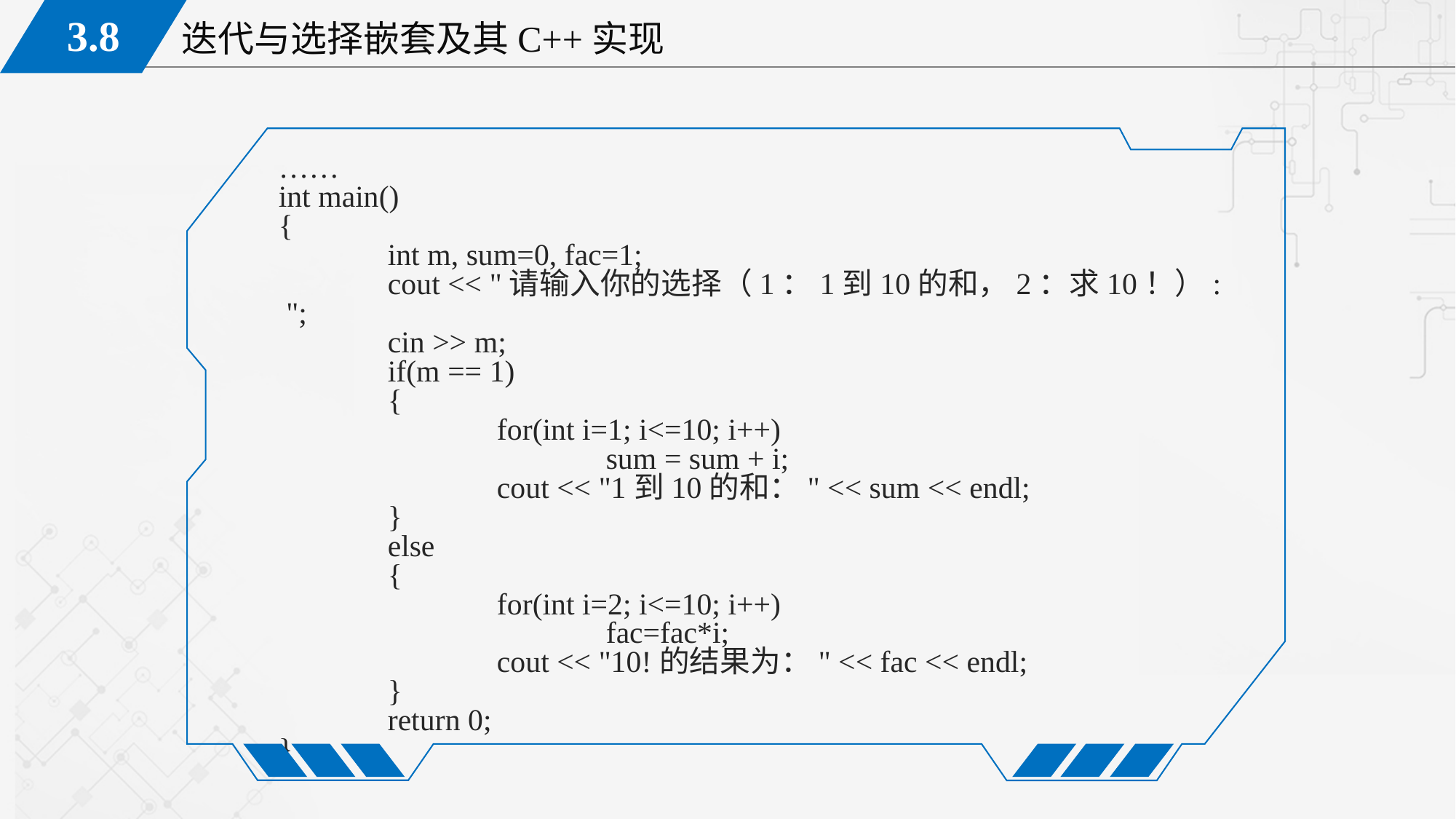

……
int main()
{
	int m, sum=0, fac=1;
	cout << "请输入你的选择（1：1到10的和，2：求10！）: ";
	cin >> m;
	if(m == 1)
	{
		for(int i=1; i<=10; i++)
			sum = sum + i;
		cout << "1到10的和：" << sum << endl;
	}
	else
	{
		for(int i=2; i<=10; i++)
			fac=fac*i;
		cout << "10!的结果为：" << fac << endl;
	}
	return 0;
}